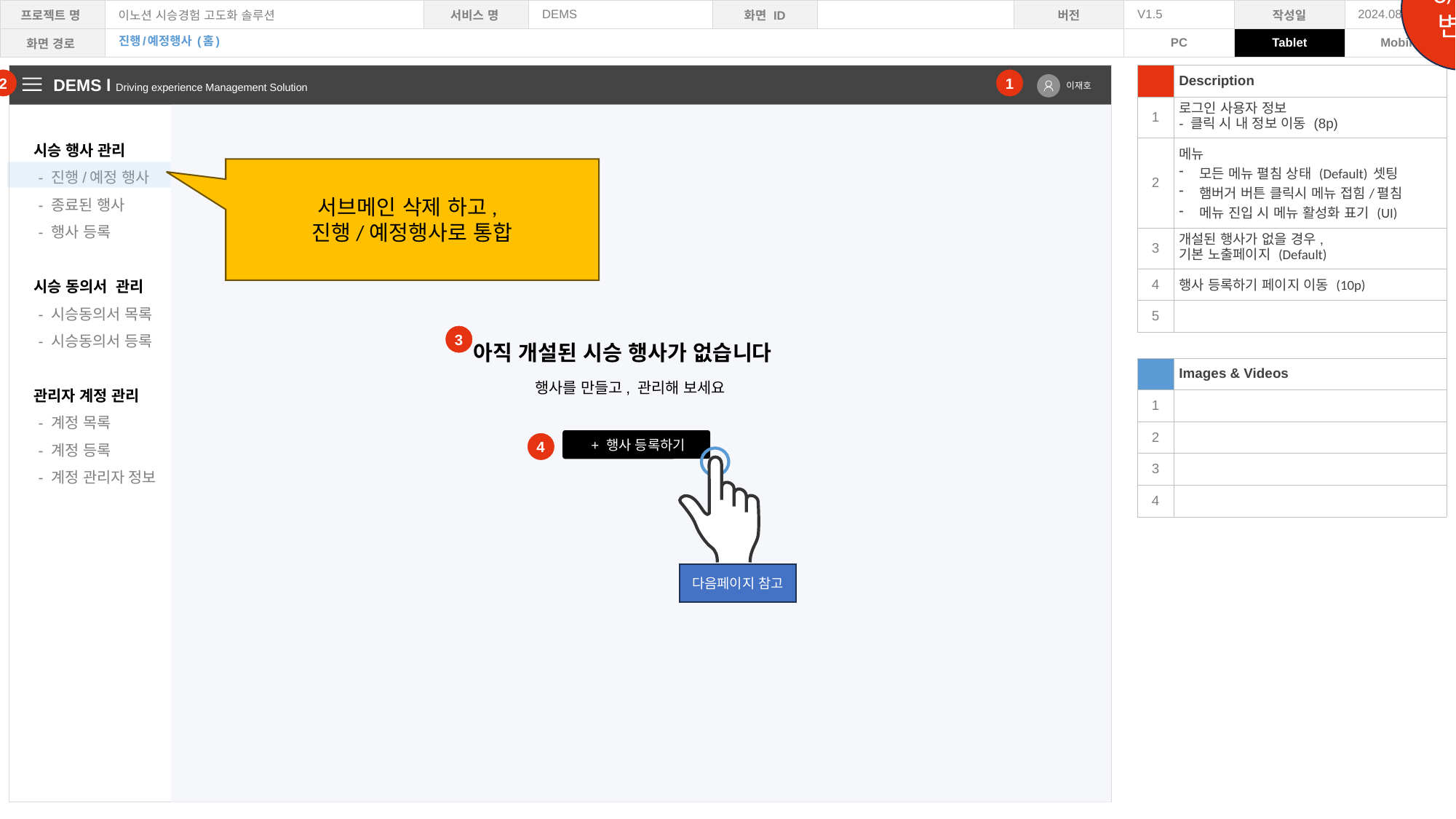

8/14변경

진행/예정행사 (홈)

|  | Description |
| --- | --- |
| 1 | 로그인 사용자 정보 - 클릭 시 내 정보 이동 (8p) |
| 2 | 메뉴 모든 메뉴 펼침 상태 (Default) 셋팅 햄버거 버튼 클릭시 메뉴 접힘/펼침 메뉴 진입 시 메뉴 활성화 표기 (UI) |
| 3 | 개설된 행사가 없을 경우, 기본 노출페이지 (Default) |
| 4 | 행사 등록하기 페이지 이동 (10p) |
| 5 |  |
|  |  |
|  | Images & Videos |
| 1 |  |
| 2 |  |
| 3 |  |
| 4 |  |

DEMS l Driving experience Management Solution
2
1

이재호

시승 행사 관리
 - 진행/예정 행사
 - 종료된 행사
 - 행사 등록

시승 동의서  관리
 - 시승동의서 목록
 - 시승동의서 등록

관리자 계정 관리
 - 계정 목록
 - 계정 등록
 - 계정 관리자 정보

서브메인 삭제 하고,
진행/예정행사로 통합

3
아직 개설된 시승 행사가 없습니다
행사를 만들고, 관리해 보세요
 + 행사 등록하기
4

다음페이지 참고